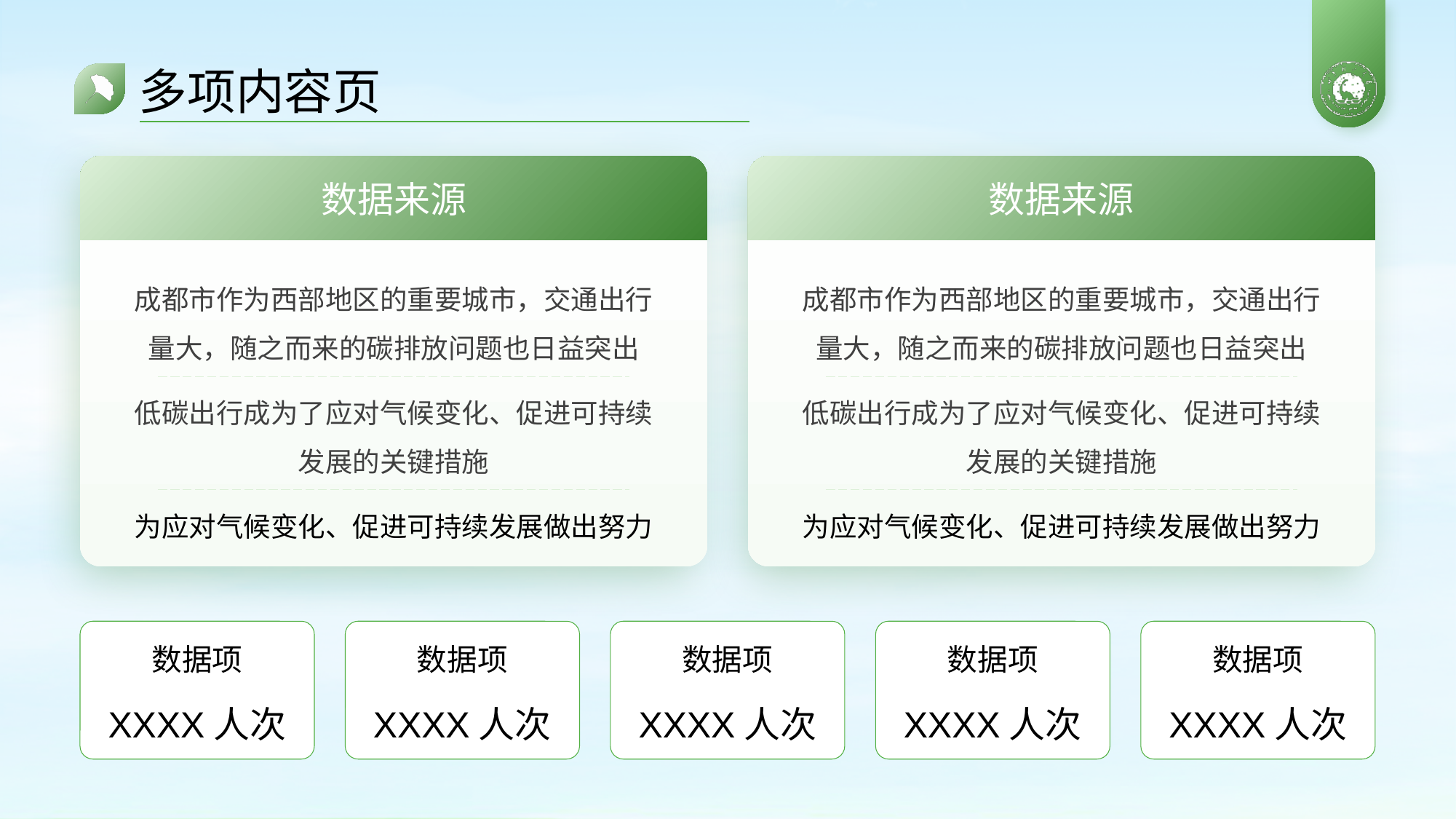

# 多项内容页

数据来源

数据来源
成都市作为西部地区的重要城市，交通出行量大，随之而来的碳排放问题也日益突出
低碳出行成为了应对气候变化、促进可持续发展的关键措施
为应对气候变化、促进可持续发展做出努力
成都市作为西部地区的重要城市，交通出行量大，随之而来的碳排放问题也日益突出
低碳出行成为了应对气候变化、促进可持续发展的关键措施
为应对气候变化、促进可持续发展做出努力

数据项
XXXX人次

数据项
XXXX人次

数据项
XXXX人次

数据项
XXXX人次

数据项
XXXX人次